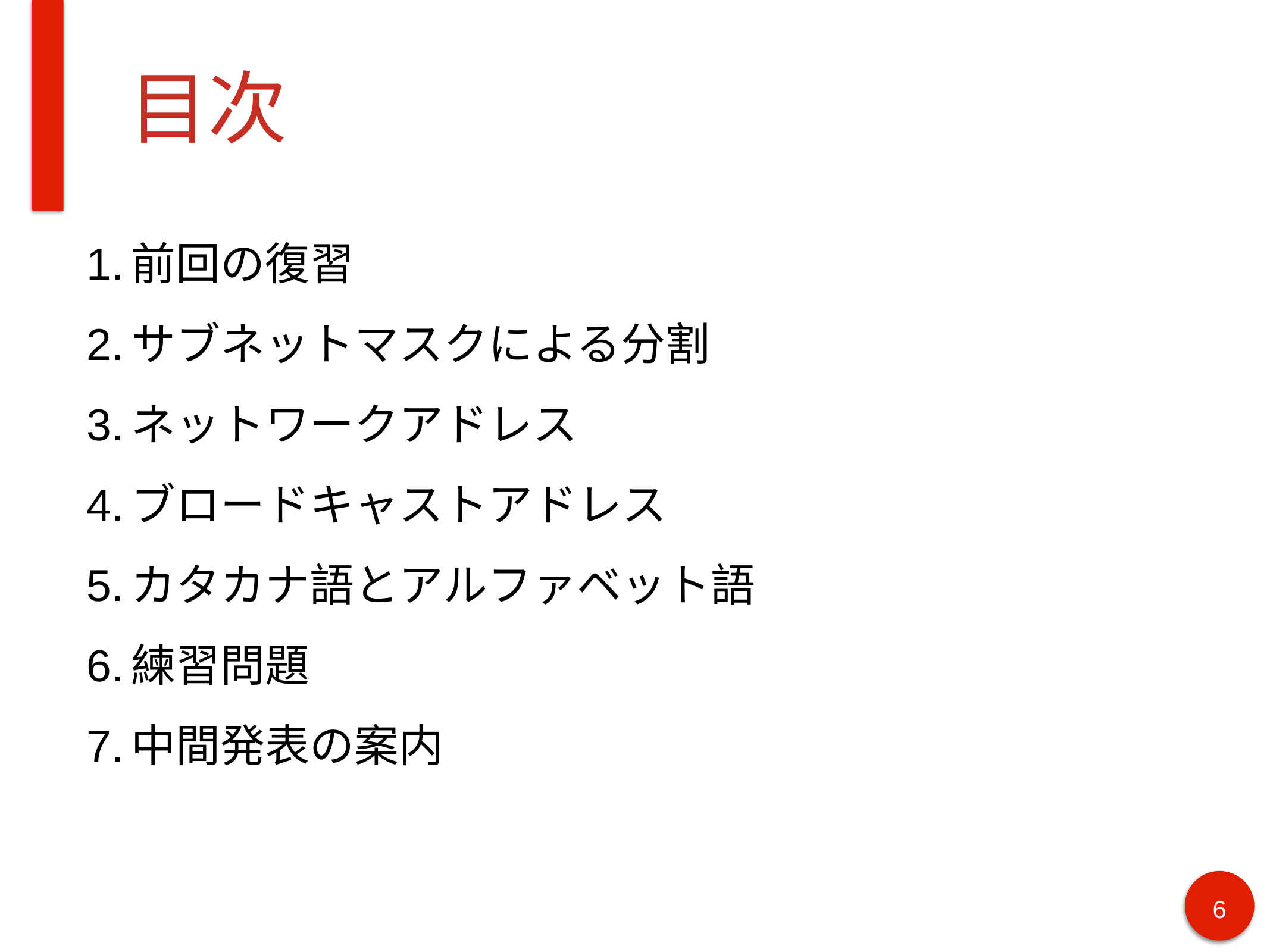

# 目次
前回の復習
サブネットマスクによる分割
ネットワークアドレス
ブロードキャストアドレス
カタカナ語とアルファベット語
練習問題
中間発表の案内

6